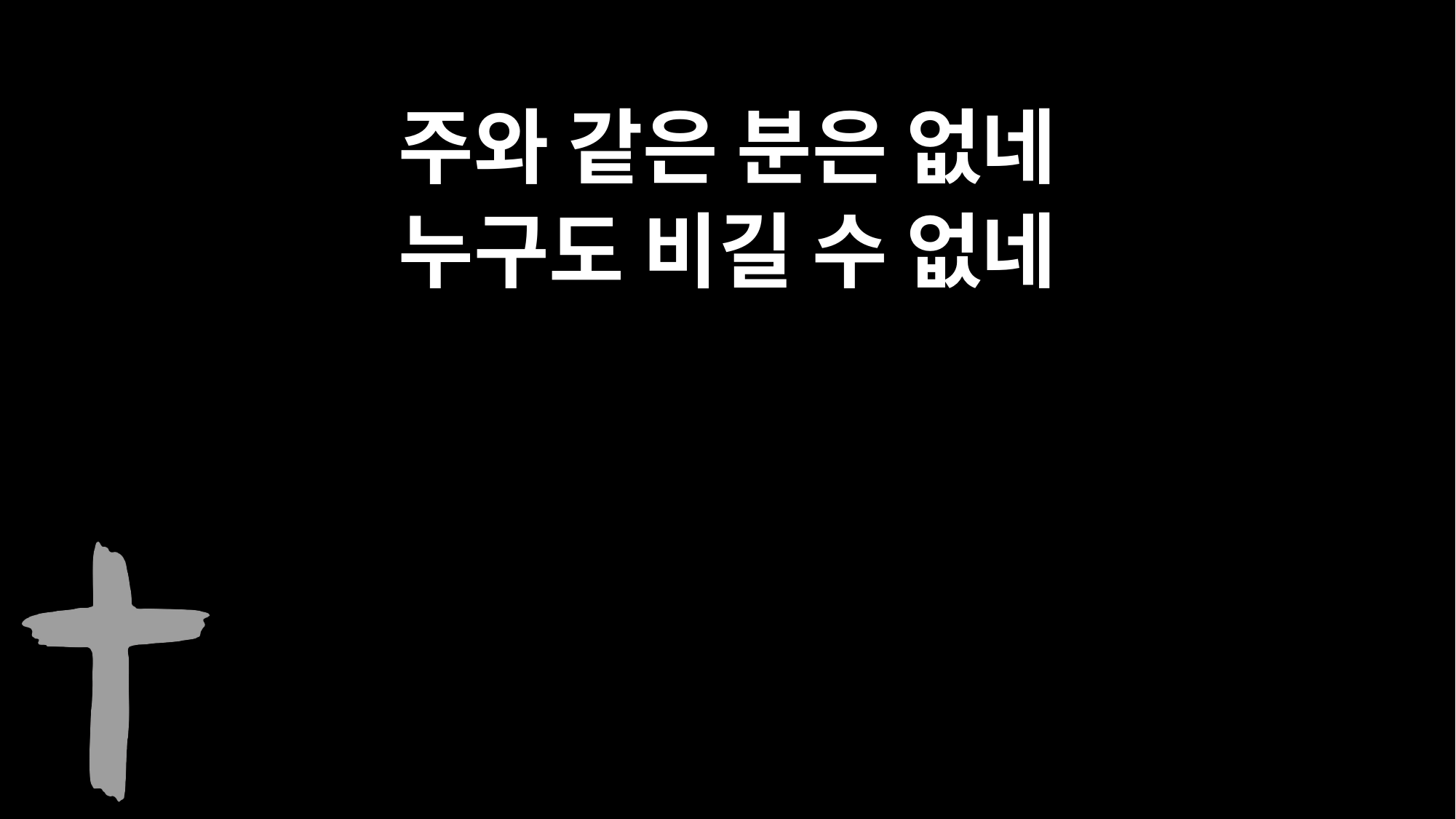

주와 같은 분은 없네
누구도 비길 수 없네